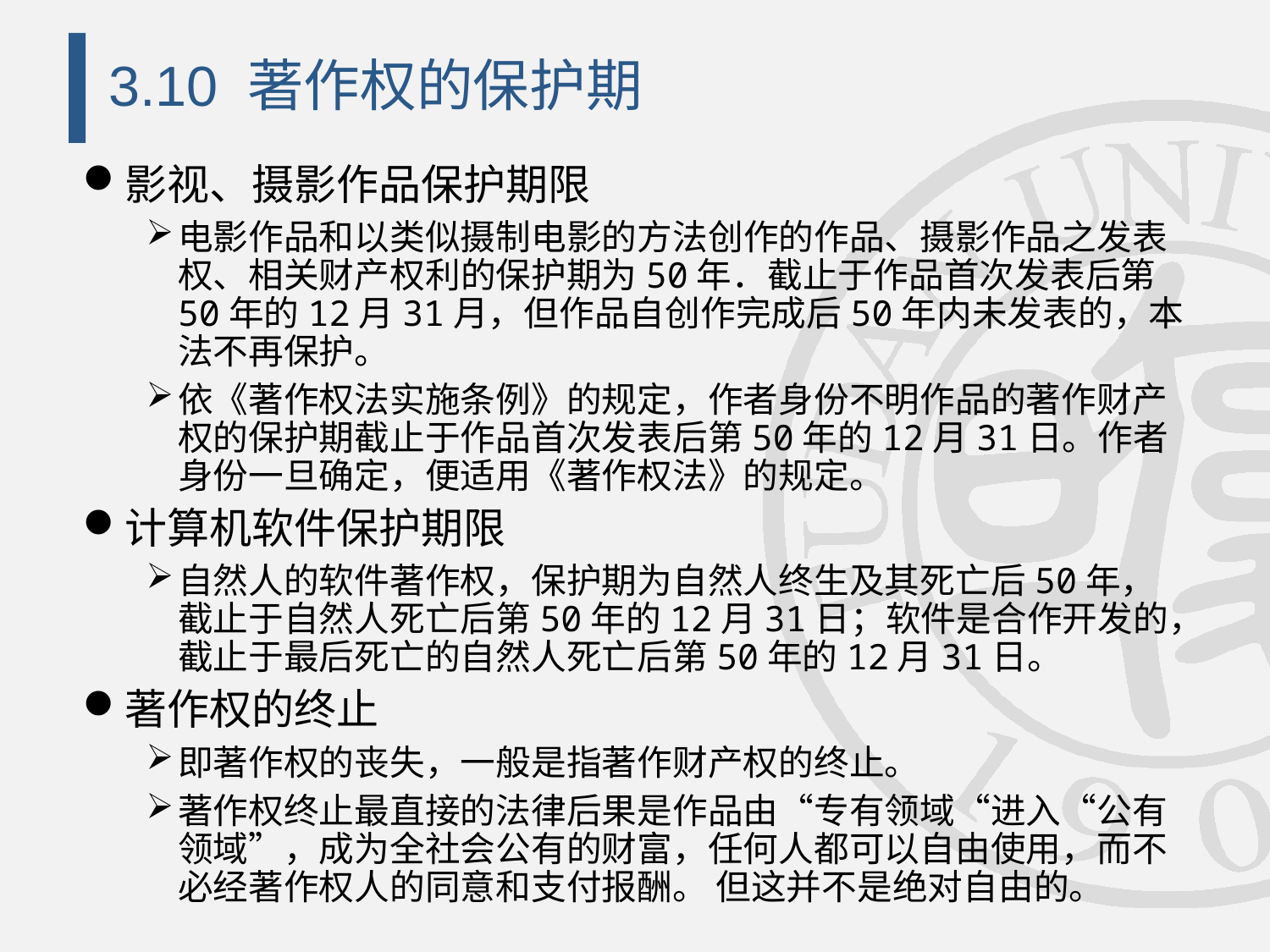

# 3.10 著作权的保护期
影视、摄影作品保护期限
电影作品和以类似摄制电影的方法创作的作品、摄影作品之发表权、相关财产权利的保护期为50年．截止于作品首次发表后第50年的12月31月，但作品自创作完成后50年内未发表的，本法不再保护。
依《著作权法实施条例》的规定，作者身份不明作品的著作财产权的保护期截止于作品首次发表后第50年的12月31日。作者身份一旦确定，便适用《著作权法》的规定。
计算机软件保护期限
自然人的软件著作权，保护期为自然人终生及其死亡后50年，截止于自然人死亡后第50年的12月31日；软件是合作开发的，截止于最后死亡的自然人死亡后第50年的12月31日。
著作权的终止
即著作权的丧失，一般是指著作财产权的终止。
著作权终止最直接的法律后果是作品由“专有领域“进入“公有领域”，成为全社会公有的财富，任何人都可以自由使用，而不必经著作权人的同意和支付报酬。 但这并不是绝对自由的。